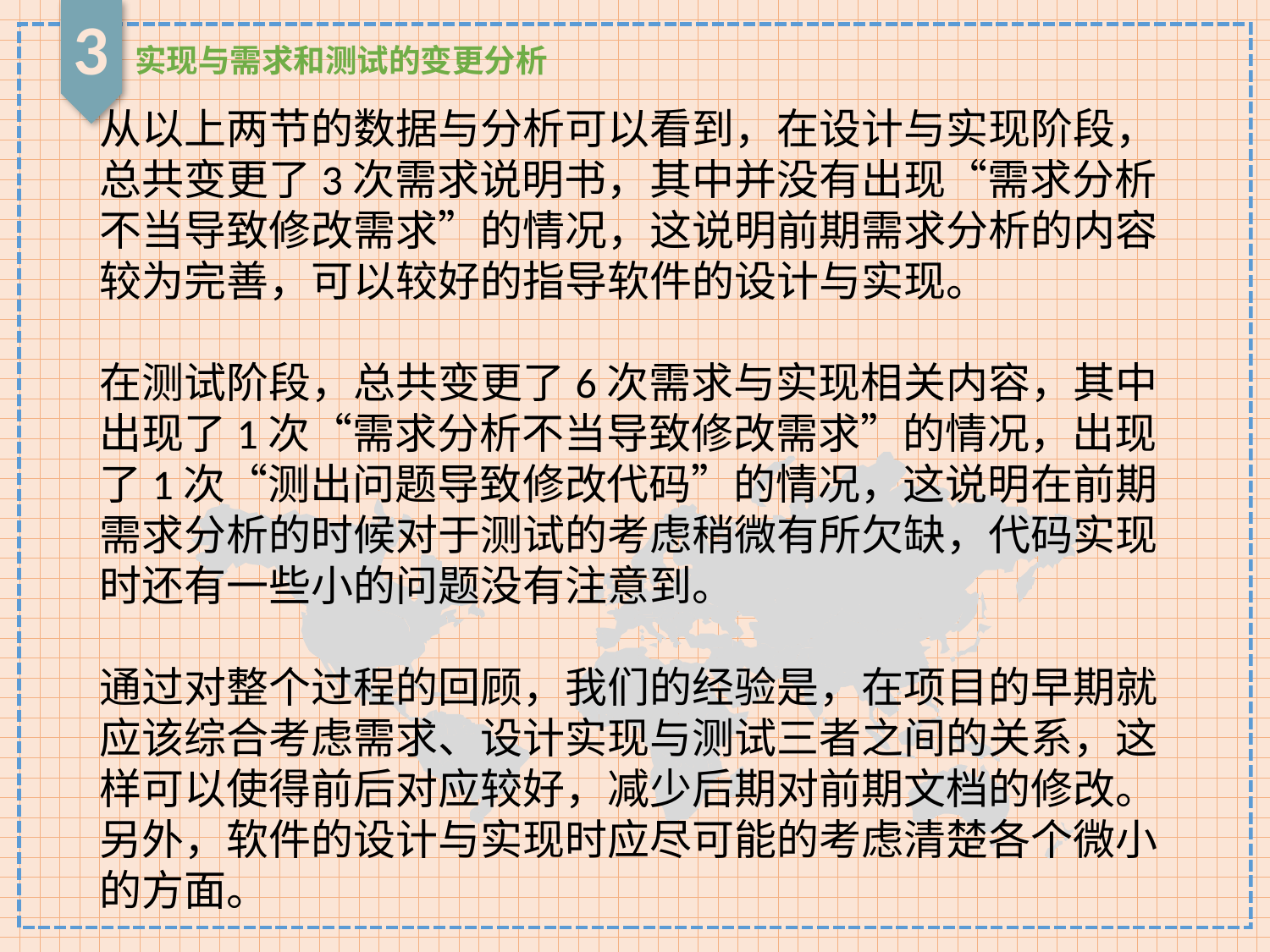

3
实现与需求和测试的变更分析
从以上两节的数据与分析可以看到，在设计与实现阶段，总共变更了3次需求说明书，其中并没有出现“需求分析不当导致修改需求”的情况，这说明前期需求分析的内容较为完善，可以较好的指导软件的设计与实现。

在测试阶段，总共变更了6次需求与实现相关内容，其中出现了1次“需求分析不当导致修改需求”的情况，出现了1次“测出问题导致修改代码”的情况，这说明在前期需求分析的时候对于测试的考虑稍微有所欠缺，代码实现时还有一些小的问题没有注意到。

通过对整个过程的回顾，我们的经验是，在项目的早期就应该综合考虑需求、设计实现与测试三者之间的关系，这样可以使得前后对应较好，减少后期对前期文档的修改。另外，软件的设计与实现时应尽可能的考虑清楚各个微小的方面。